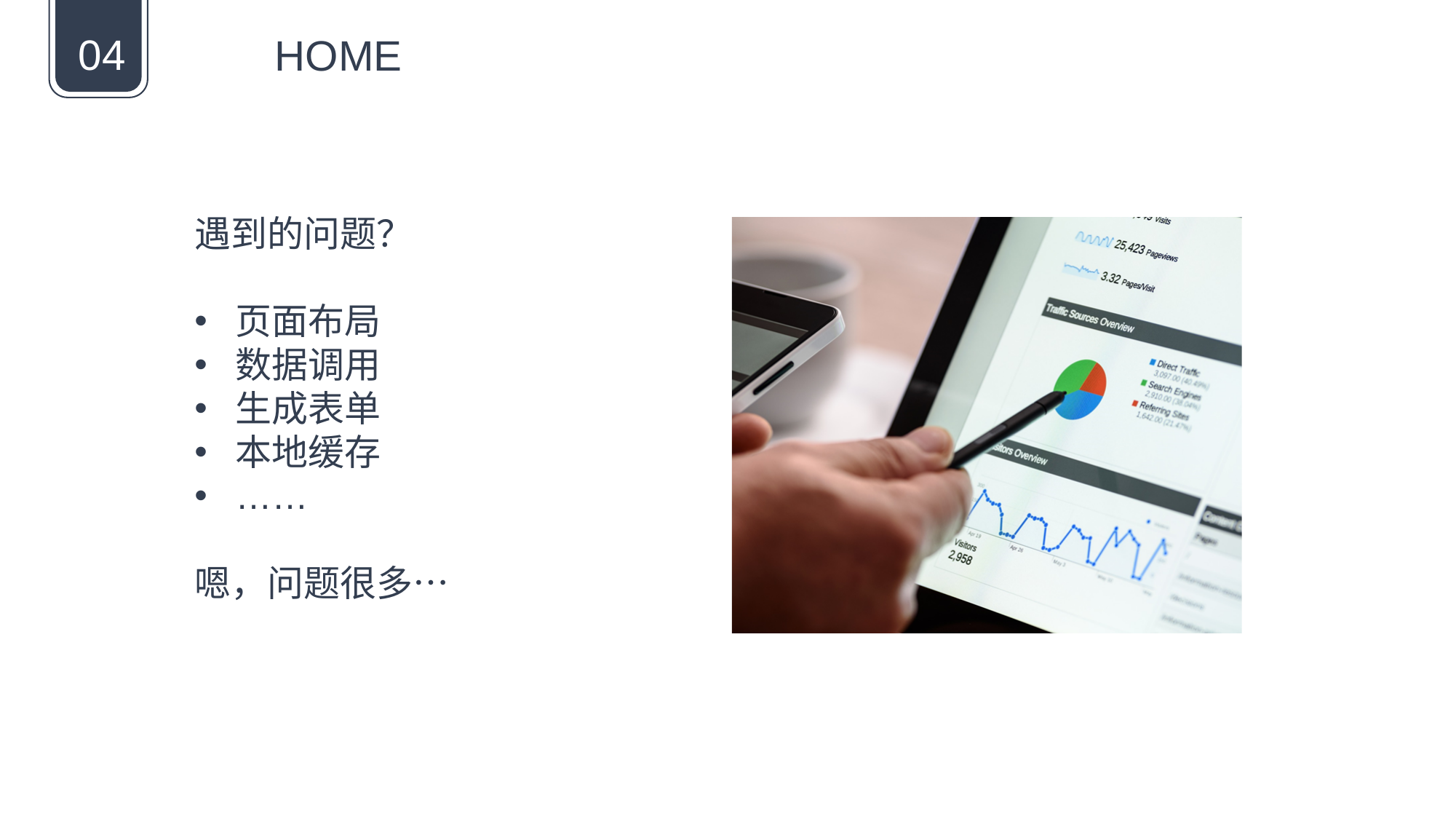

04
HOME
遇到的问题？

页面布局
数据调用
生成表单
本地缓存
……

嗯，问题很多…